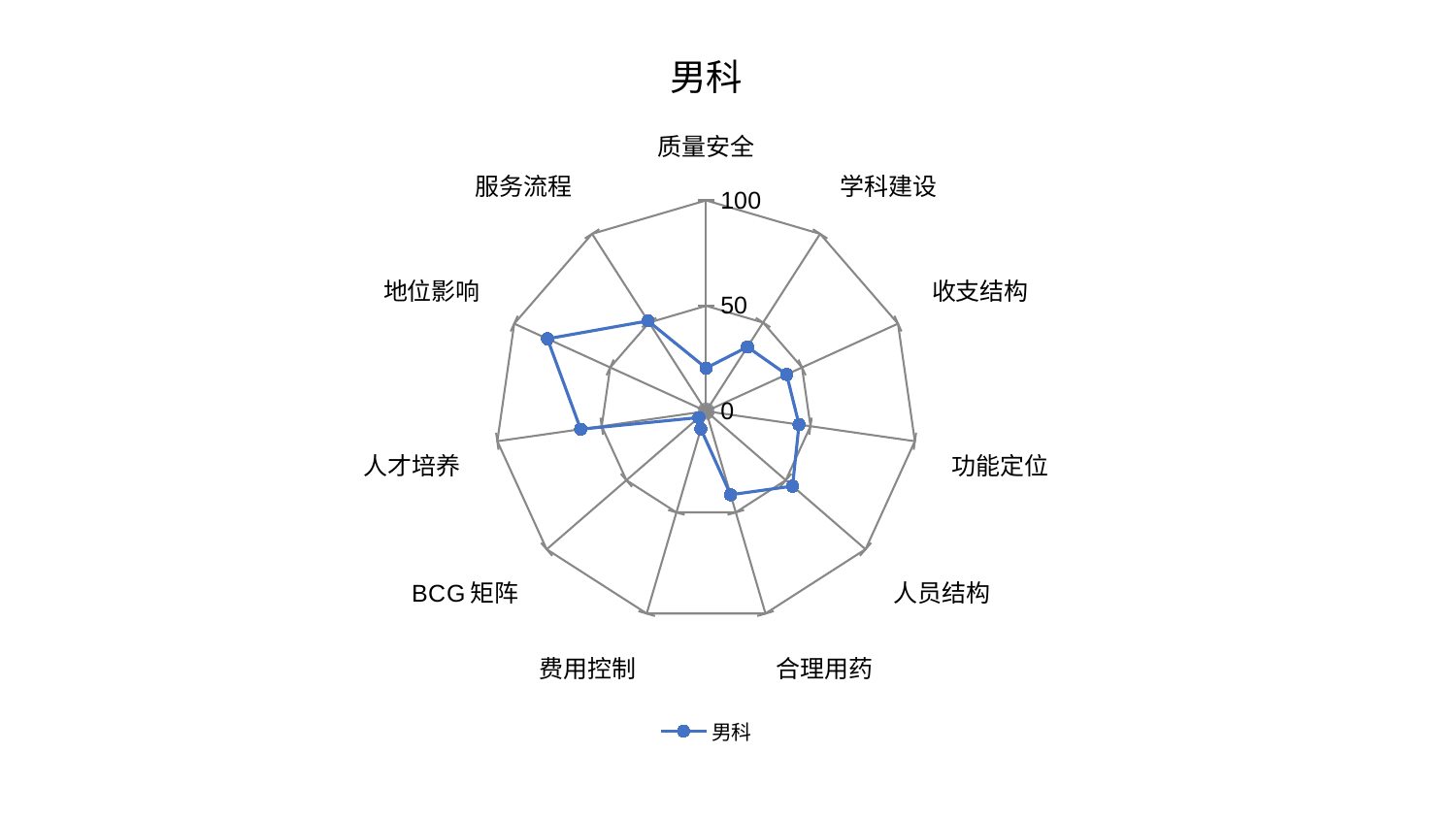

### Chart: 男科

| Category | 男科 |
|---|---|
| 质量安全 | 20.463610447525497 |
| 学科建设 | 36.25595607146824 |
| 收支结构 | 41.980130662842605 |
| 功能定位 | 44.51108129178611 |
| 人员结构 | 54.24760825083693 |
| 合理用药 | 41.28893814914091 |
| 费用控制 | 8.803579953382739 |
| BCG矩阵 | 4.588437613709868 |
| 人才培养 | 60.079755975833514 |
| 地位影响 | 82.69154261295058 |
| 服务流程 | 50.91769679527236 |
140